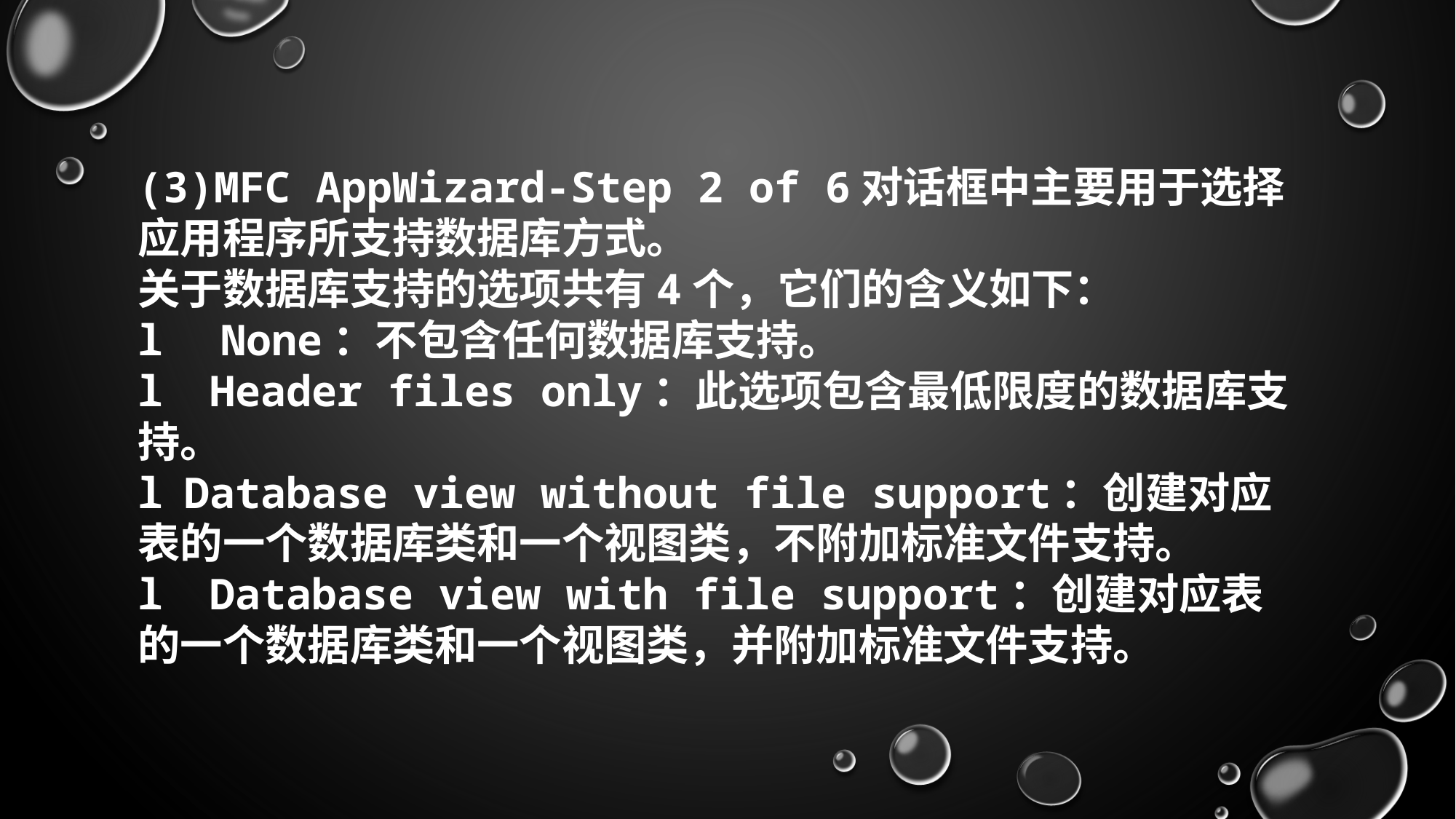

(3)MFC AppWizard-Step 2 of 6对话框中主要用于选择应用程序所支持数据库方式。
关于数据库支持的选项共有4个，它们的含义如下：
l    None：不包含任何数据库支持。
l   Header files only：此选项包含最低限度的数据库支持。
l  Database view without file support：创建对应表的一个数据库类和一个视图类，不附加标准文件支持。
l   Database view with file support：创建对应表的一个数据库类和一个视图类，并附加标准文件支持。
10